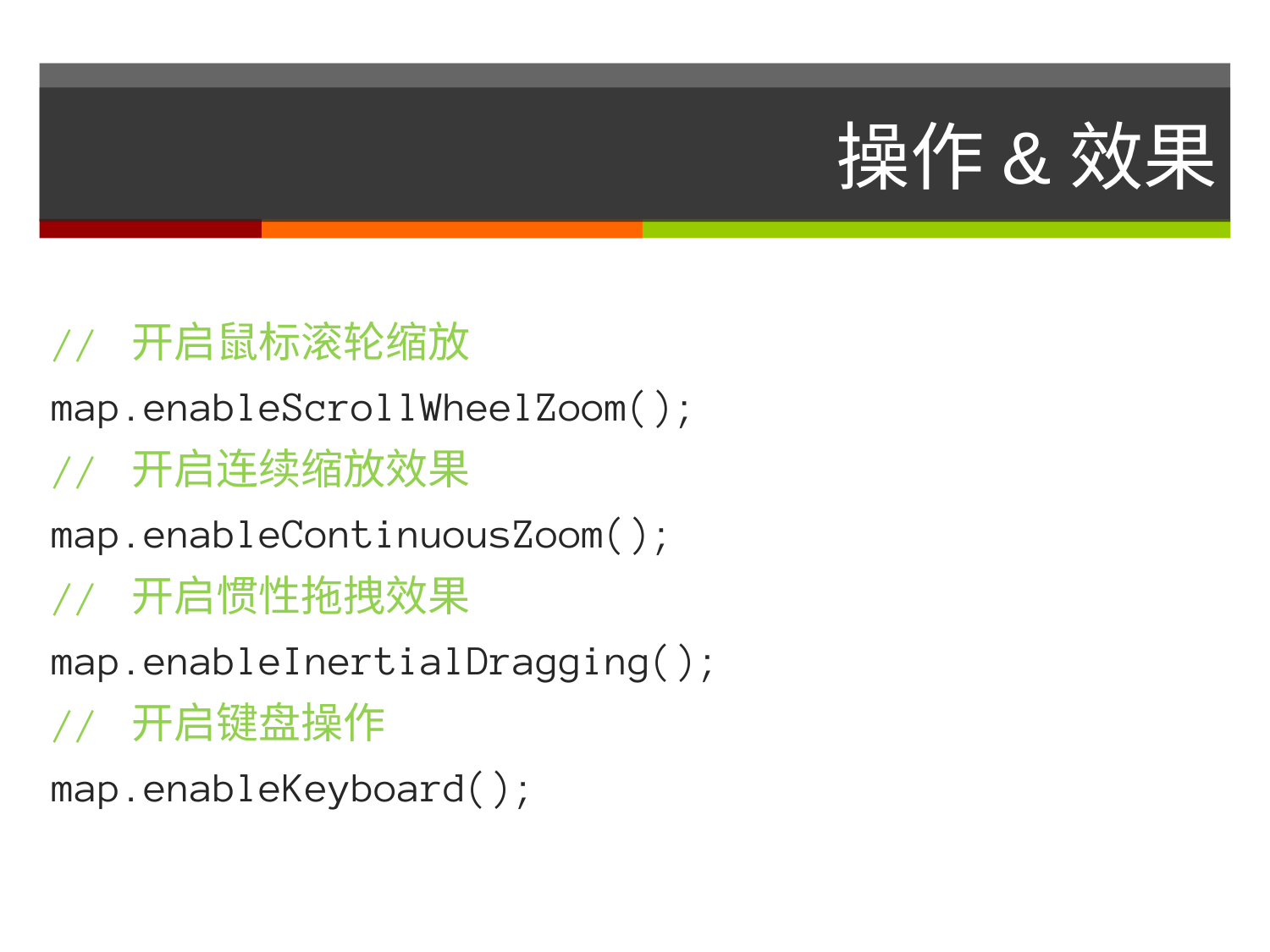

# 操作&效果
// 开启鼠标滚轮缩放
map.enableScrollWheelZoom();
// 开启连续缩放效果
map.enableContinuousZoom();
// 开启惯性拖拽效果
map.enableInertialDragging();
// 开启键盘操作
map.enableKeyboard();